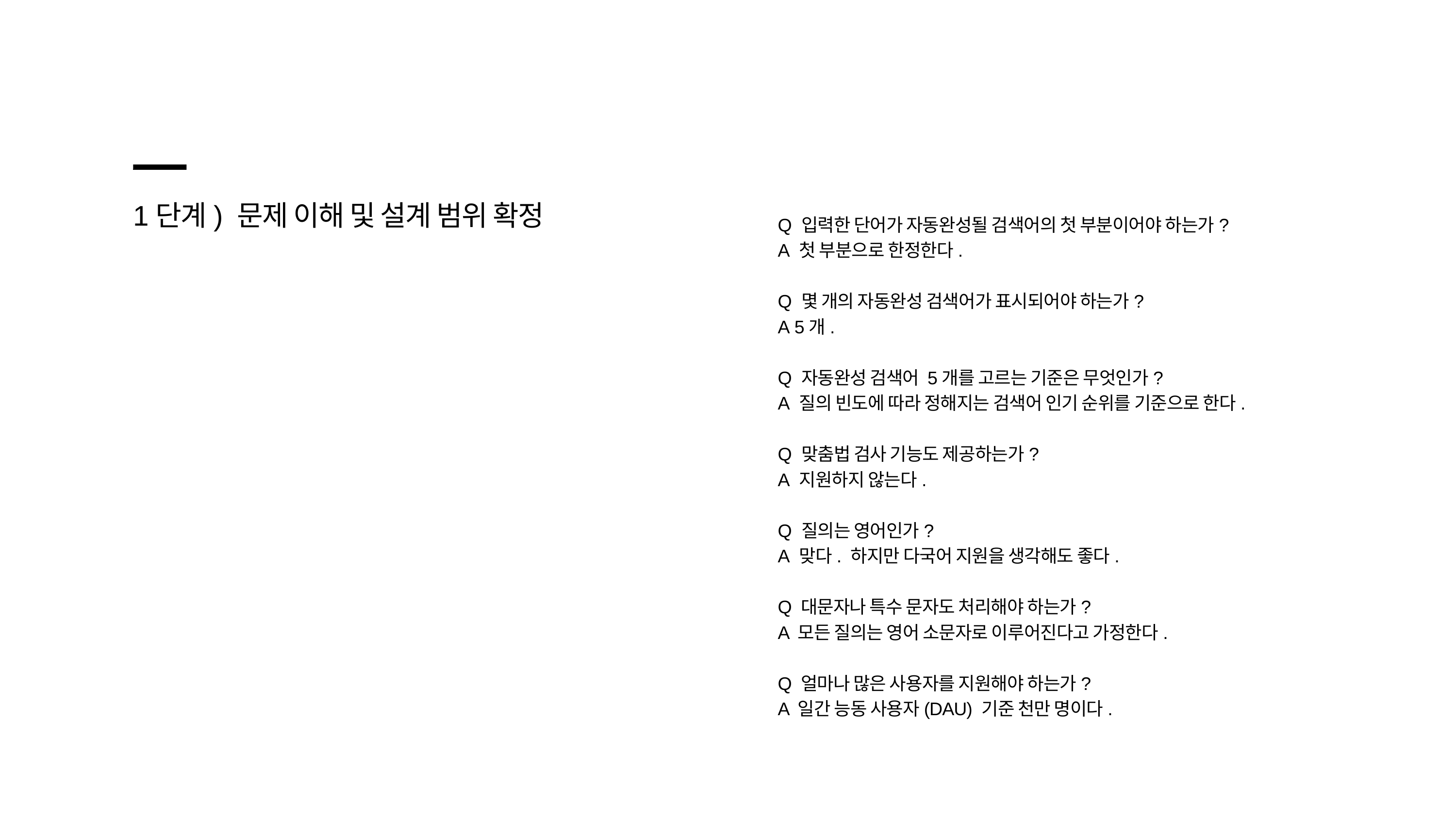

1단계) 문제 이해 및 설계 범위 확정
Q 입력한 단어가 자동완성될 검색어의 첫 부분이어야 하는가?
A 첫 부분으로 한정한다.

Q 몇 개의 자동완성 검색어가 표시되어야 하는가?
A 5개.

Q 자동완성 검색어 5개를 고르는 기준은 무엇인가?
A 질의 빈도에 따라 정해지는 검색어 인기 순위를 기준으로 한다.

Q 맞춤법 검사 기능도 제공하는가?
A 지원하지 않는다.

Q 질의는 영어인가?
A 맞다. 하지만 다국어 지원을 생각해도 좋다.

Q 대문자나 특수 문자도 처리해야 하는가?
A 모든 질의는 영어 소문자로 이루어진다고 가정한다.

Q 얼마나 많은 사용자를 지원해야 하는가?
A 일간 능동 사용자(DAU) 기준 천만 명이다.